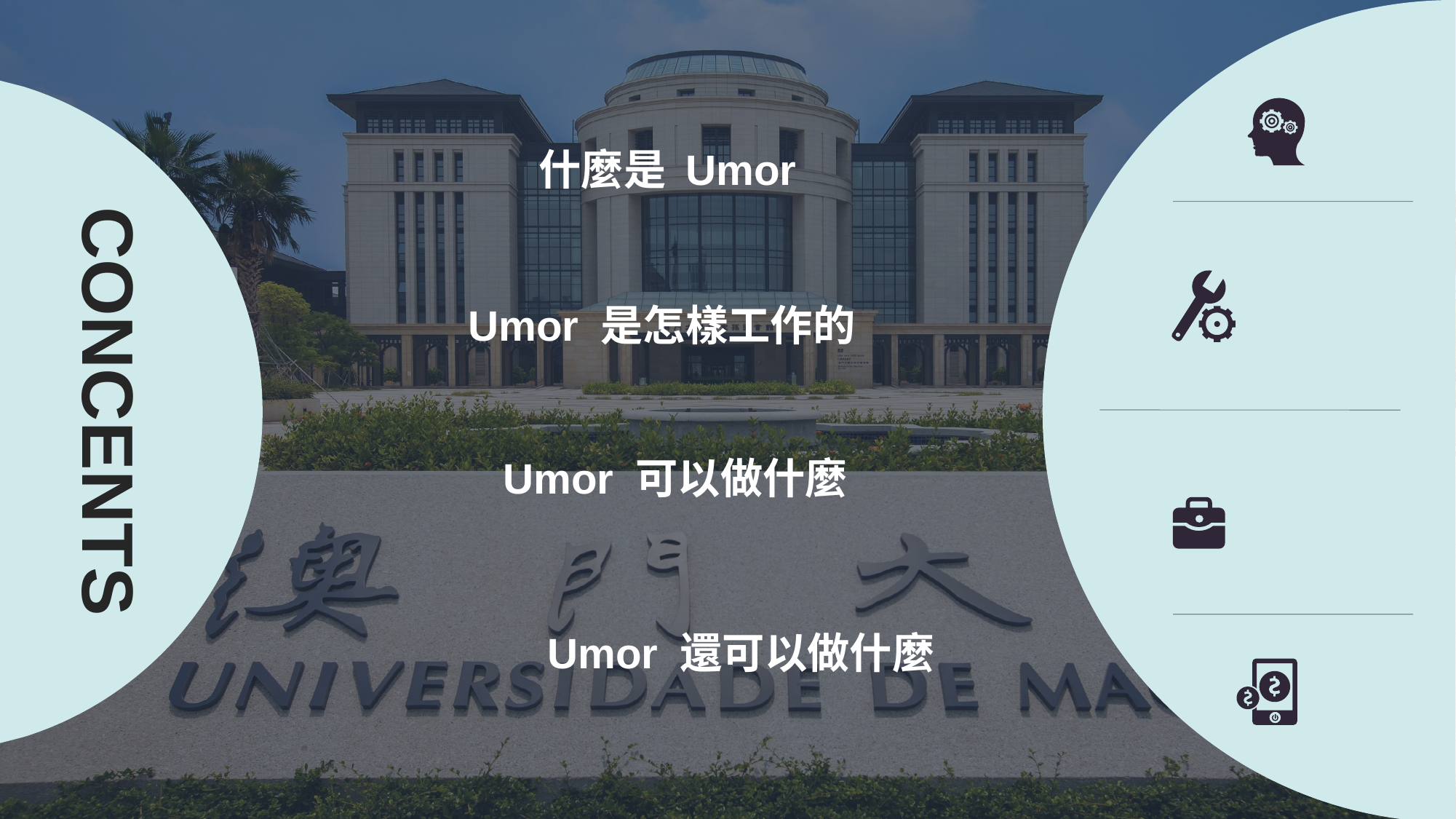

什麼是 Umor

Umor 是怎樣工作的
CONCENTS

Umor 可以做什麼

Umor 還可以做什麼